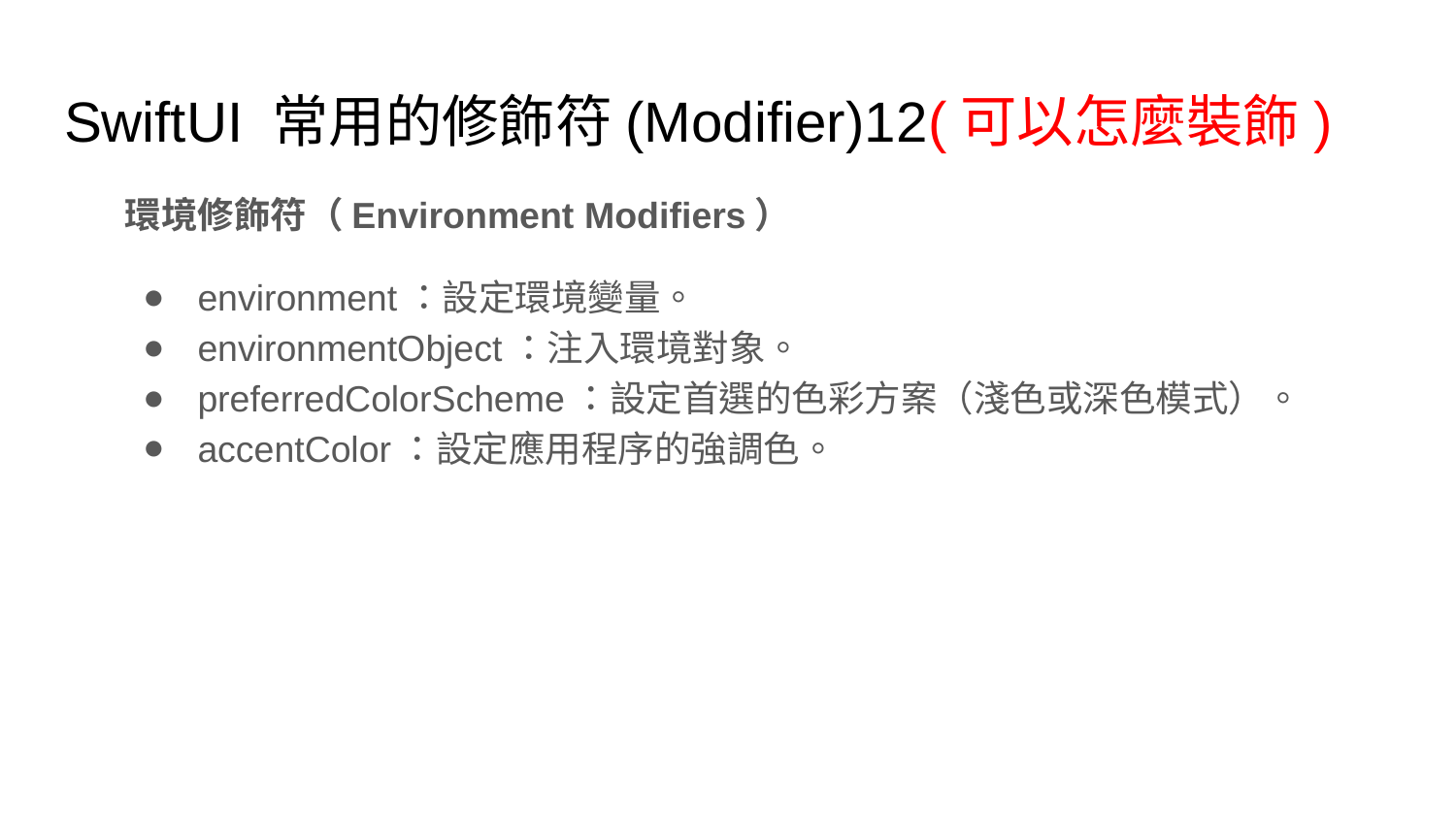

# SwiftUI 常用的修飾符(Modifier)12(可以怎麼裝飾)
環境修飾符（Environment Modifiers）
environment：設定環境變量。
environmentObject：注入環境對象。
preferredColorScheme：設定首選的色彩方案（淺色或深色模式）。
accentColor：設定應用程序的強調色。